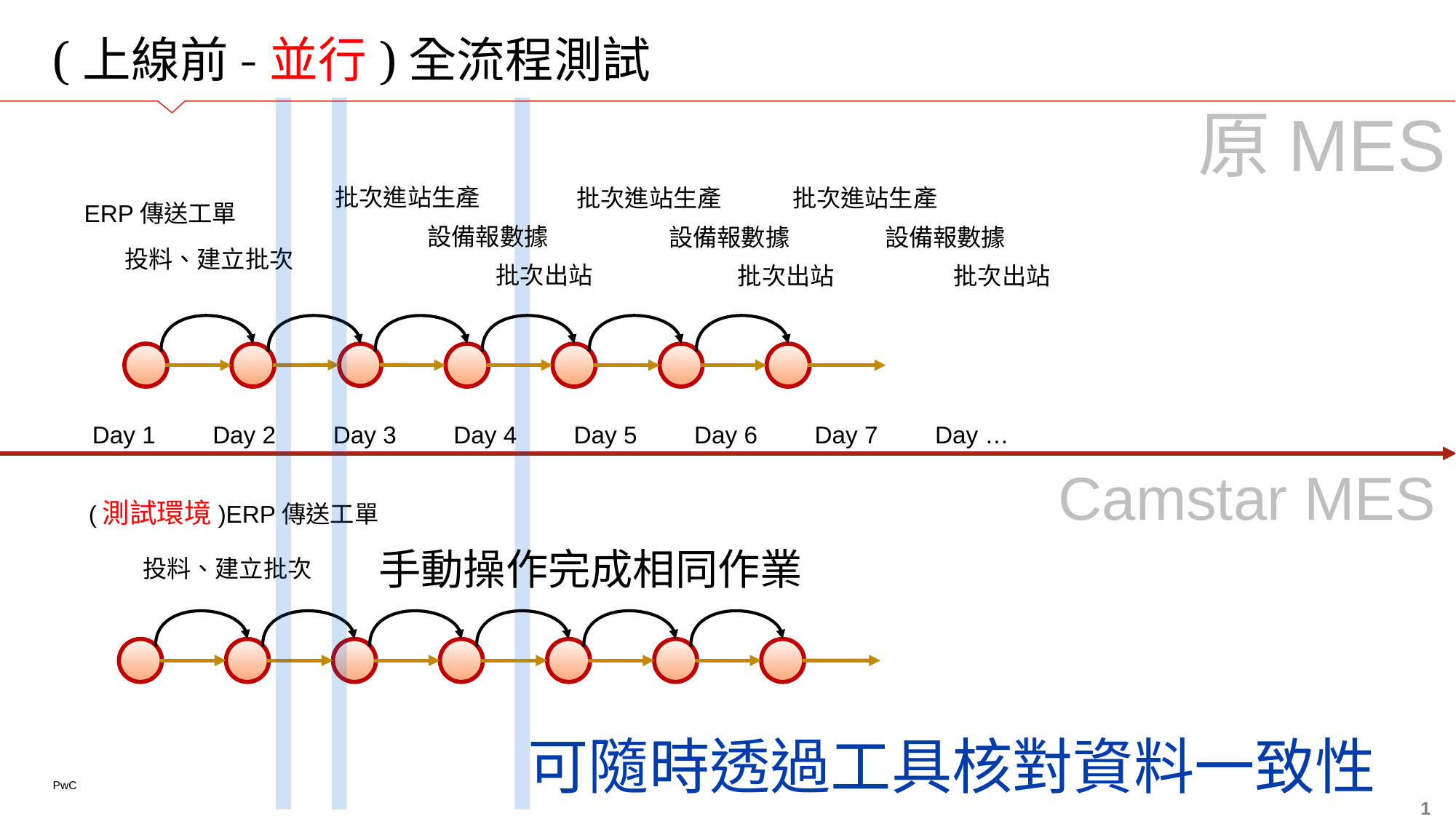

# (上線前-並行)全流程測試
原MES
批次進站生產
批次進站生產
批次進站生產
ERP傳送工單
設備報數據
設備報數據
設備報數據
投料、建立批次
批次出站
批次出站
批次出站

Day 1
Day 2
Day 3
Day 4
Day 5
Day 6
Day 7
Day …
Camstar MES
(測試環境)ERP傳送工單
手動操作完成相同作業
投料、建立批次

可隨時透過工具核對資料一致性
1